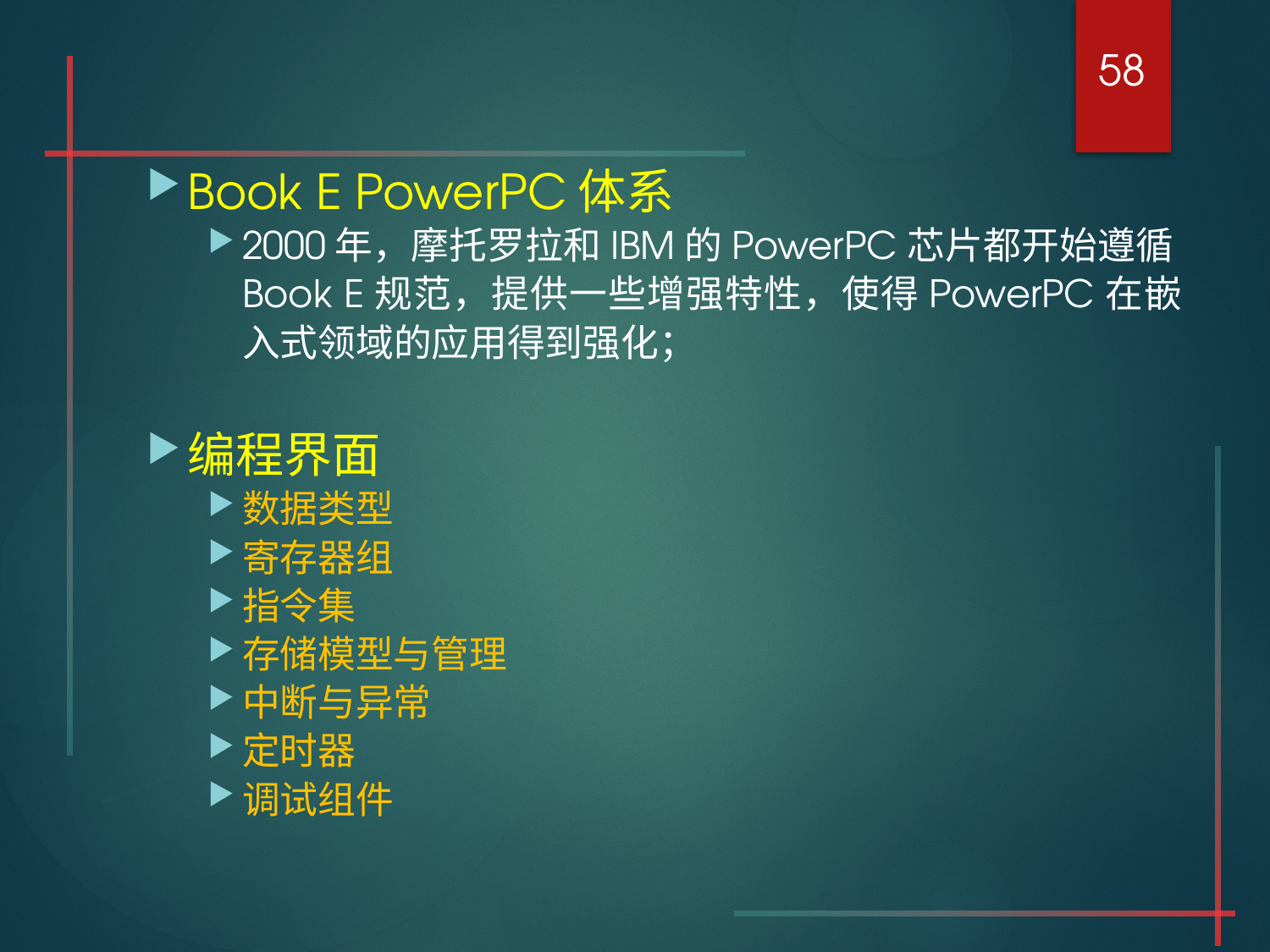

58
#
Book E PowerPC体系
2000年，摩托罗拉和IBM的PowerPC芯片都开始遵循Book E规范，提供一些增强特性，使得PowerPC在嵌入式领域的应用得到强化；

编程界面
数据类型
寄存器组
指令集
存储模型与管理
中断与异常
定时器
调试组件